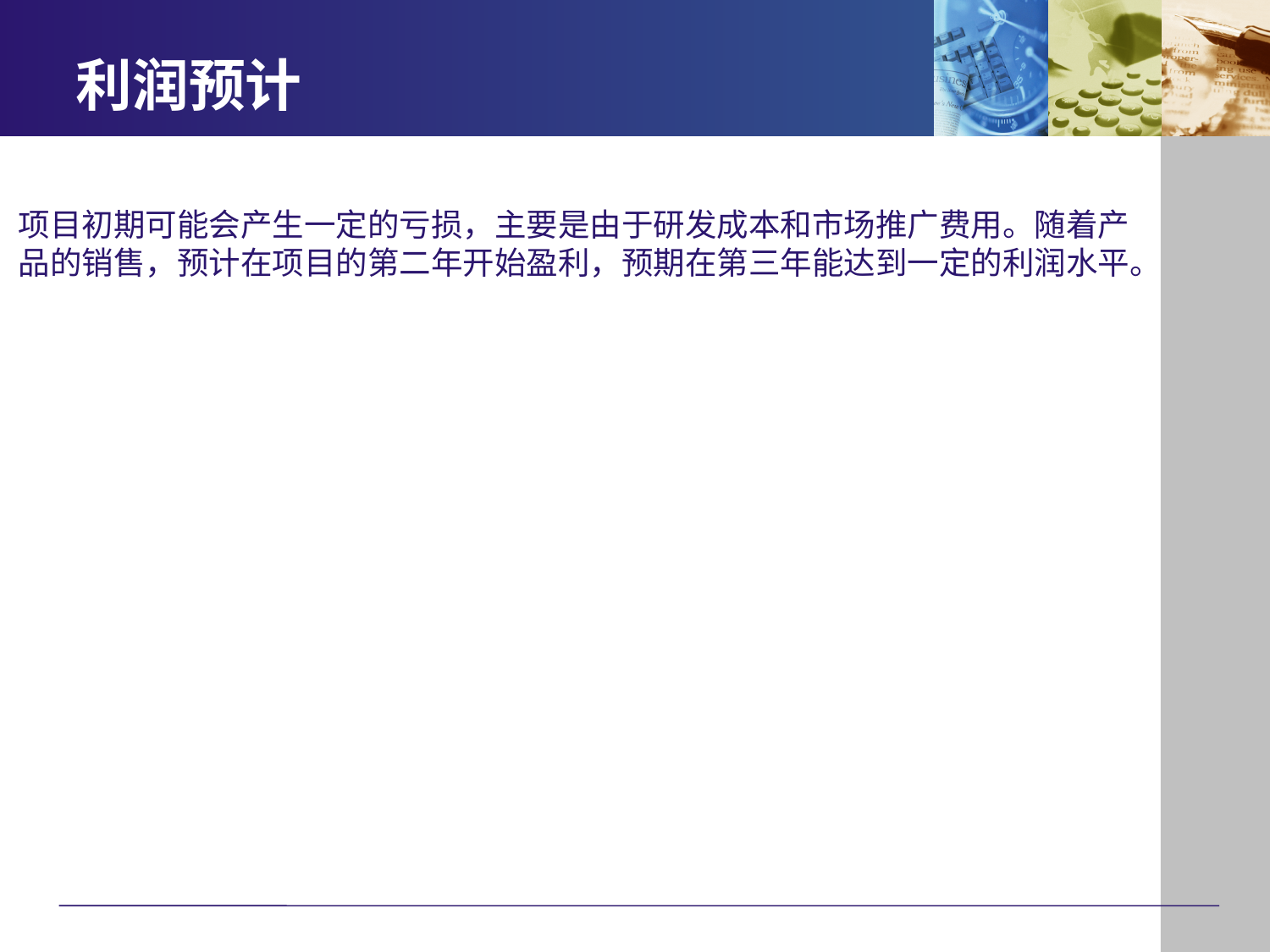

# 利润预计
项目初期可能会产生一定的亏损，主要是由于研发成本和市场推广费用。随着产品的销售，预计在项目的第二年开始盈利，预期在第三年能达到一定的利润水平。